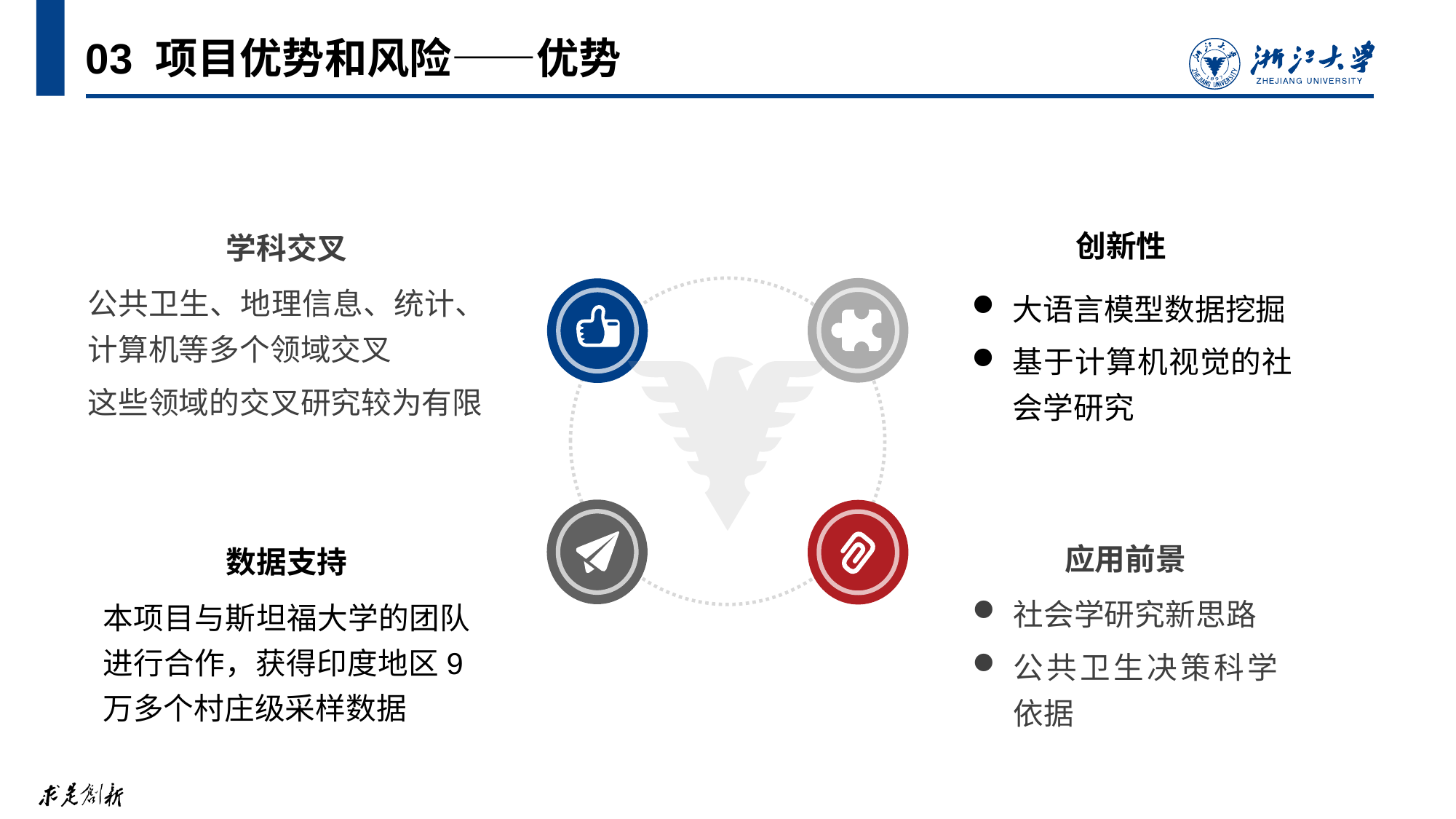

# 03 项目优势和风险——优势
创新性
大语言模型数据挖掘
基于计算机视觉的社会学研究
学科交叉
公共卫生、地理信息、统计、计算机等多个领域交叉
这些领域的交叉研究较为有限

应用前景
社会学研究新思路
公共卫生决策科学依据
数据支持
本项目与斯坦福大学的团队进行合作，获得印度地区9万多个村庄级采样数据